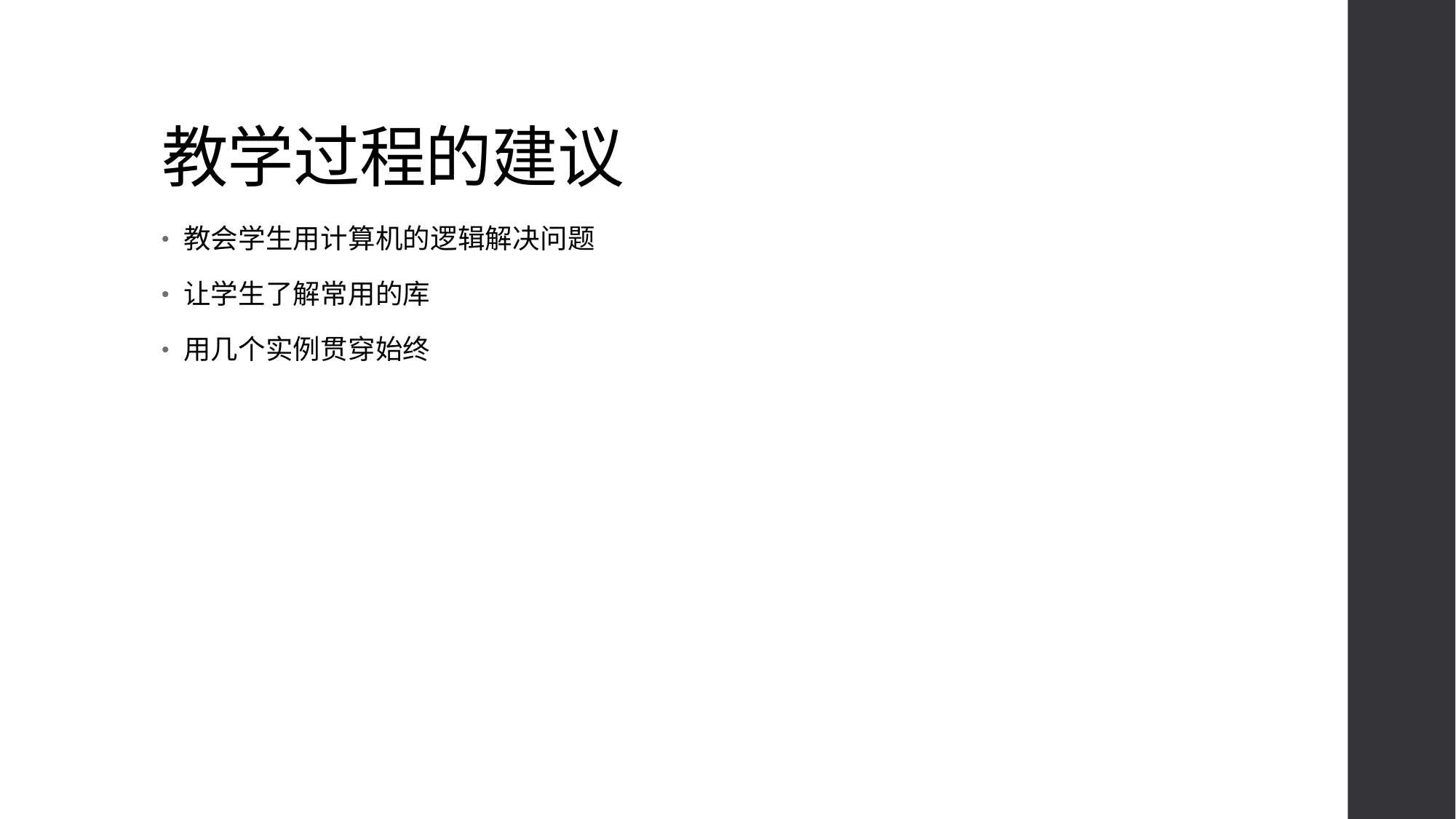

# 教学过程的建议
教会学生用计算机的逻辑解决问题
让学生了解常用的库
用几个实例贯穿始终